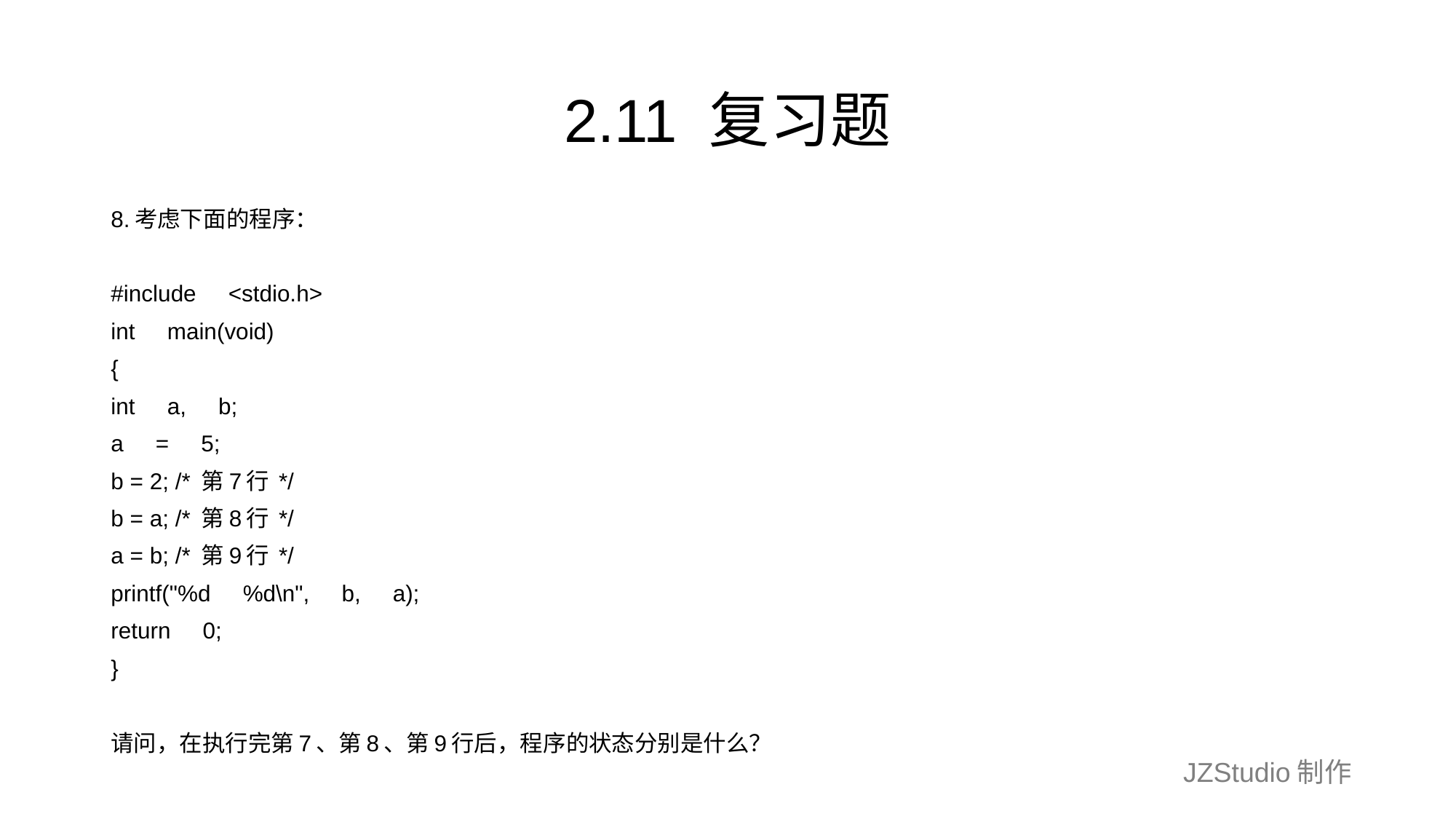

# 2.11 复习题
8.考虑下面的程序：

#include　<stdio.h>
int　main(void)
{
int　a,　b;
a　=　5;
b = 2; /* 第7行 */
b = a; /* 第8行 */
a = b; /* 第9行 */
printf("%d　%d\n",　b,　a);
return　0;
}

请问，在执行完第7、第8、第9行后，程序的状态分别是什么？